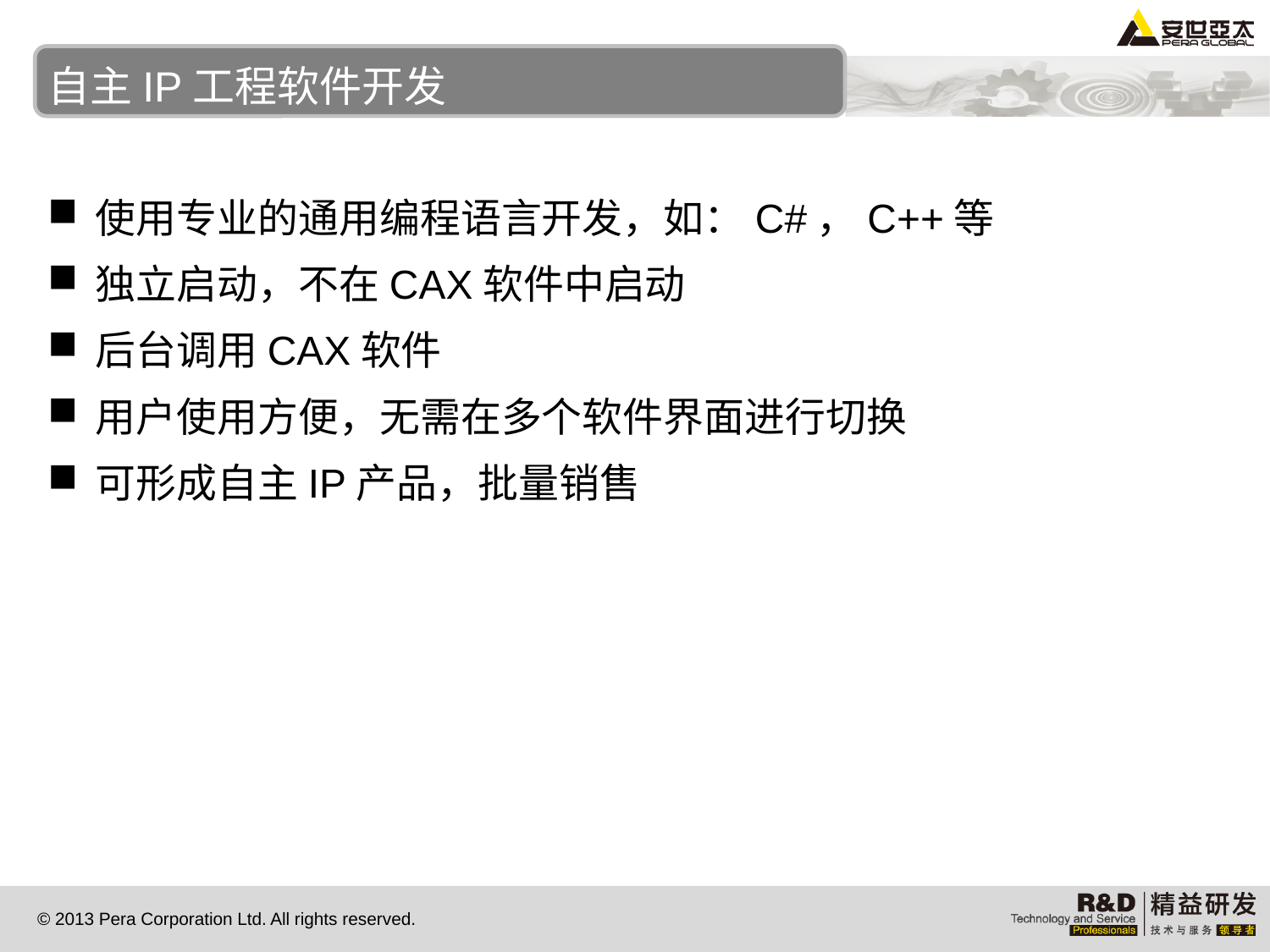

# 自主IP工程软件开发
使用专业的通用编程语言开发，如：C#，C++等
独立启动，不在CAX软件中启动
后台调用CAX软件
用户使用方便，无需在多个软件界面进行切换
可形成自主IP产品，批量销售